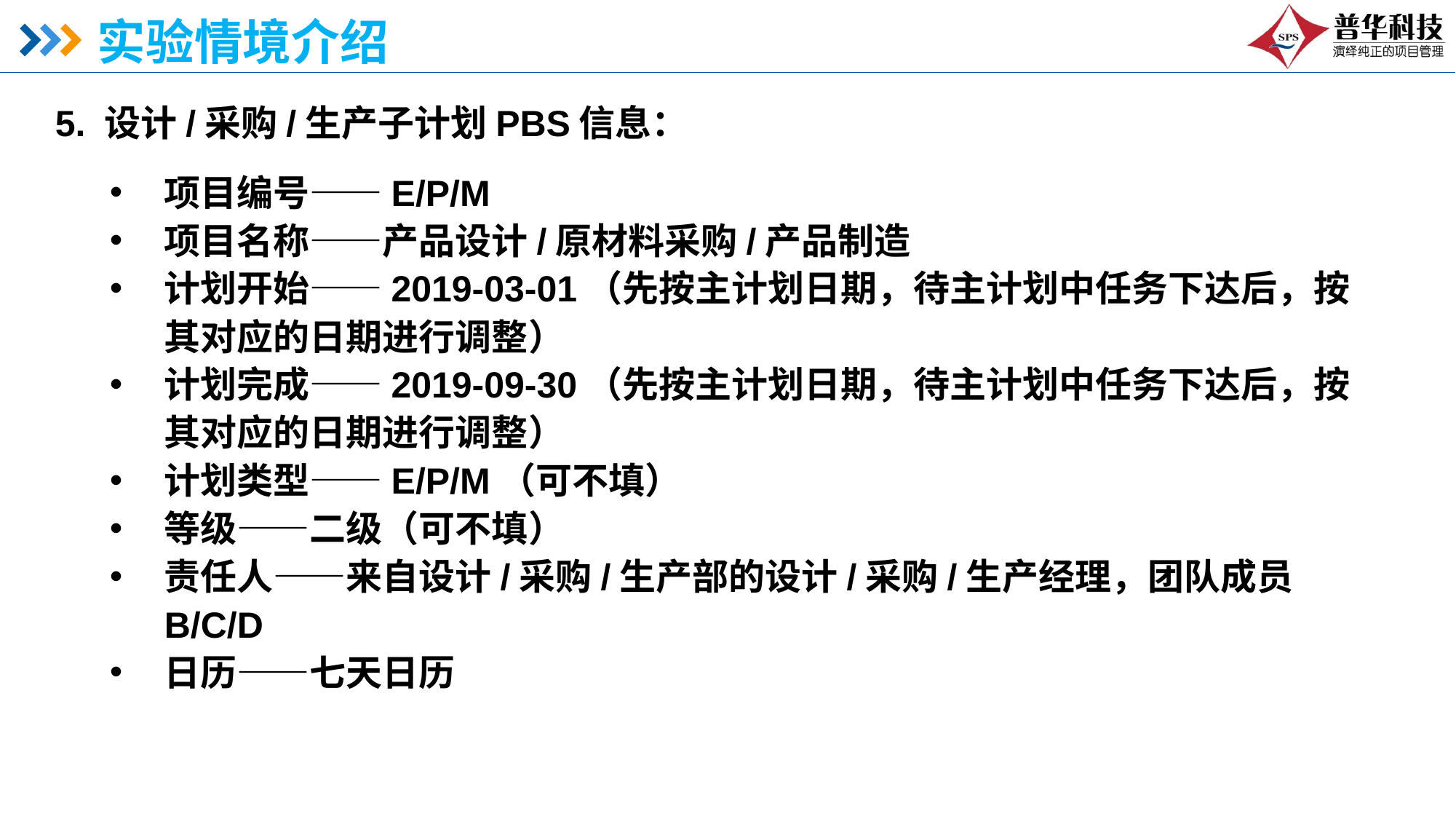

# 实验情境介绍
5. 设计/采购/生产子计划PBS信息：

项目编号——E/P/M
项目名称——产品设计/原材料采购/产品制造
计划开始——2019-03-01（先按主计划日期，待主计划中任务下达后，按其对应的日期进行调整）
计划完成——2019-09-30（先按主计划日期，待主计划中任务下达后，按其对应的日期进行调整）
计划类型——E/P/M（可不填）
等级——二级（可不填）
责任人——来自设计/采购/生产部的设计/采购/生产经理，团队成员B/C/D
日历——七天日历